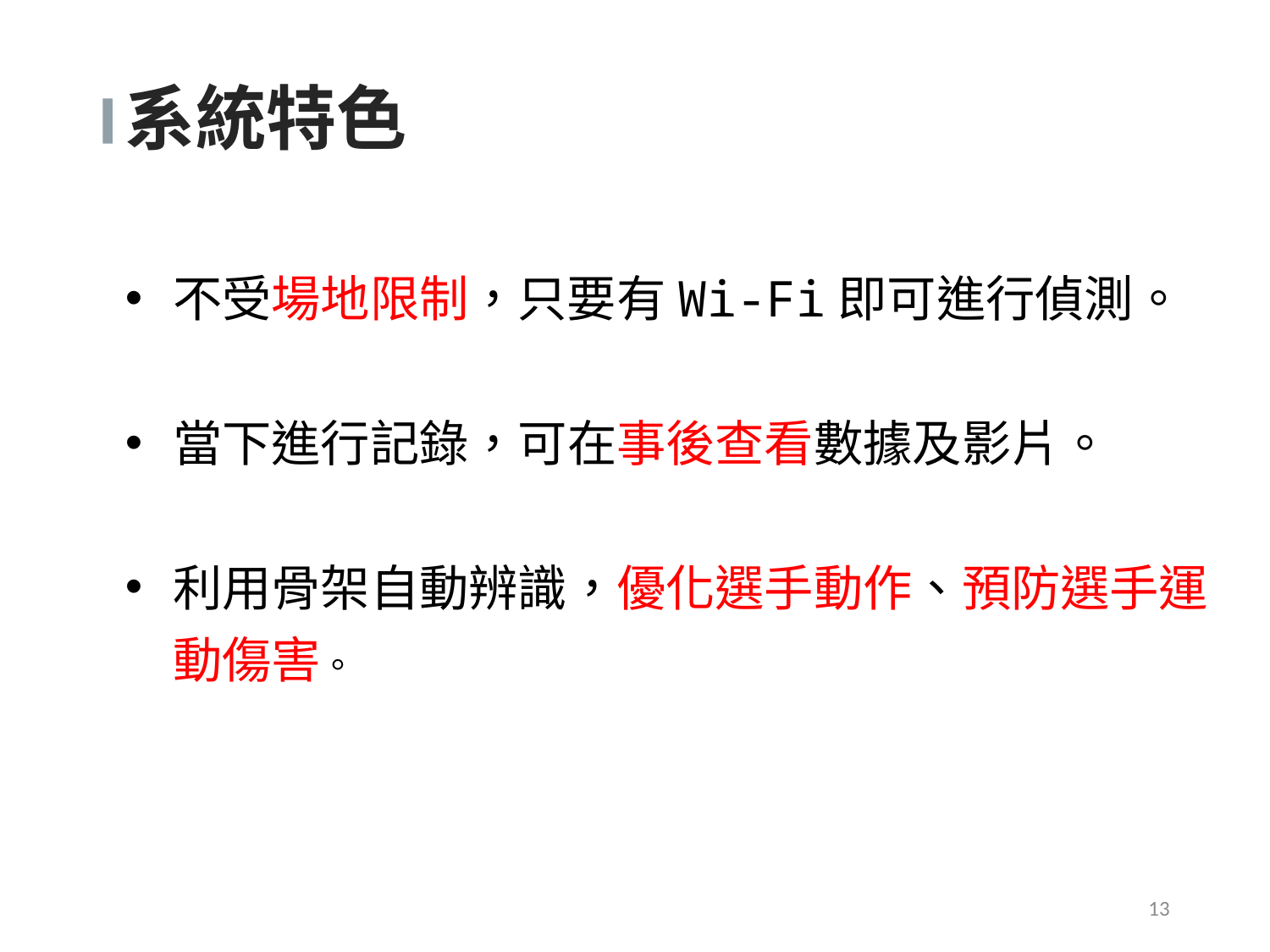

系統特色

不受場地限制，只要有Wi-Fi即可進行偵測。

當下進行記錄，可在事後查看數據及影片。

利用骨架自動辨識，優化選手動作、預防選手運動傷害。
13